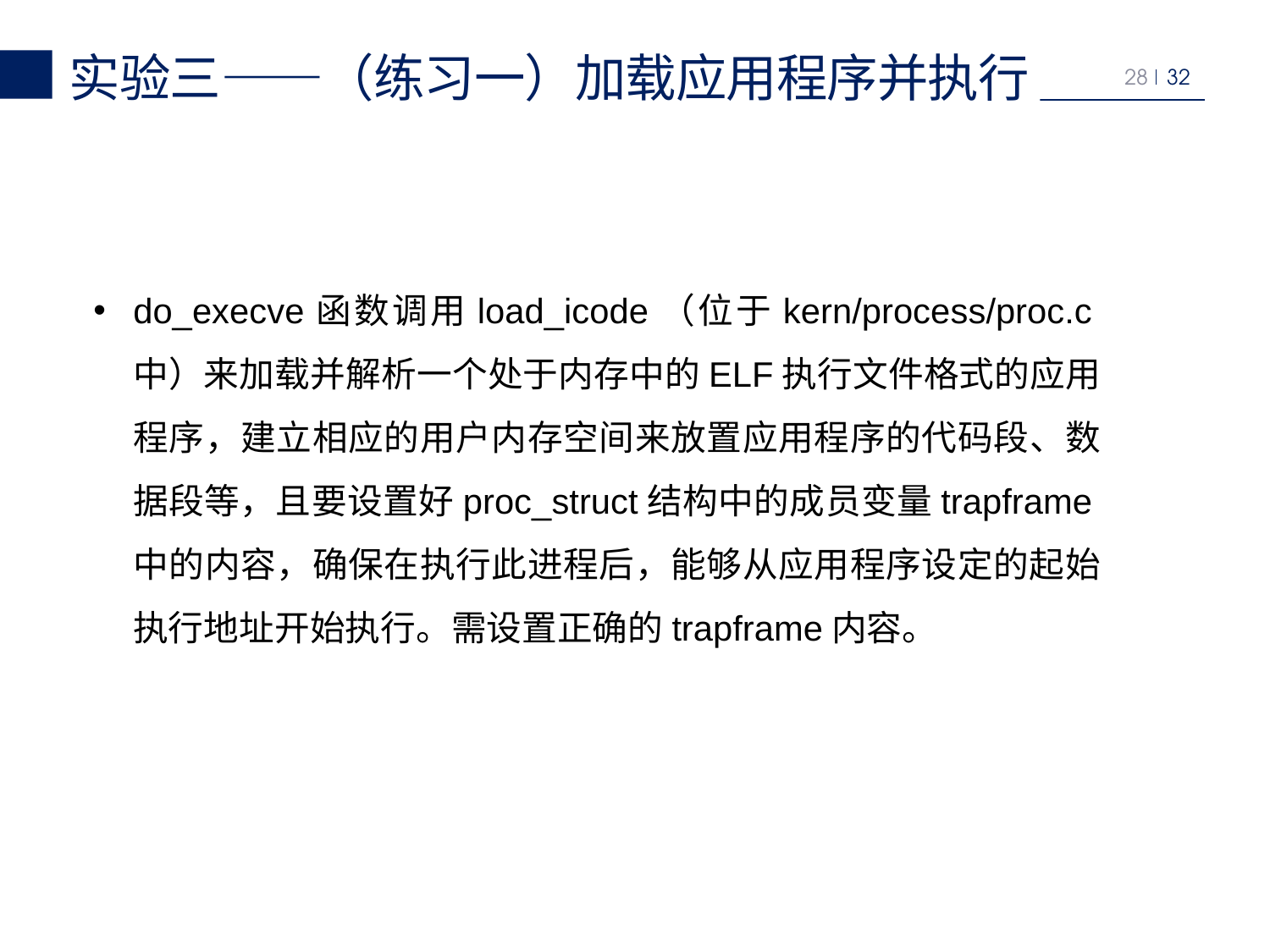

实验三——（练习一）加载应用程序并执行

28
do_execve函数调用load_icode（位于kern/process/proc.c中）来加载并解析一个处于内存中的ELF执行文件格式的应用程序，建立相应的用户内存空间来放置应用程序的代码段、数据段等，且要设置好proc_struct结构中的成员变量trapframe中的内容，确保在执行此进程后，能够从应用程序设定的起始执行地址开始执行。需设置正确的trapframe内容。